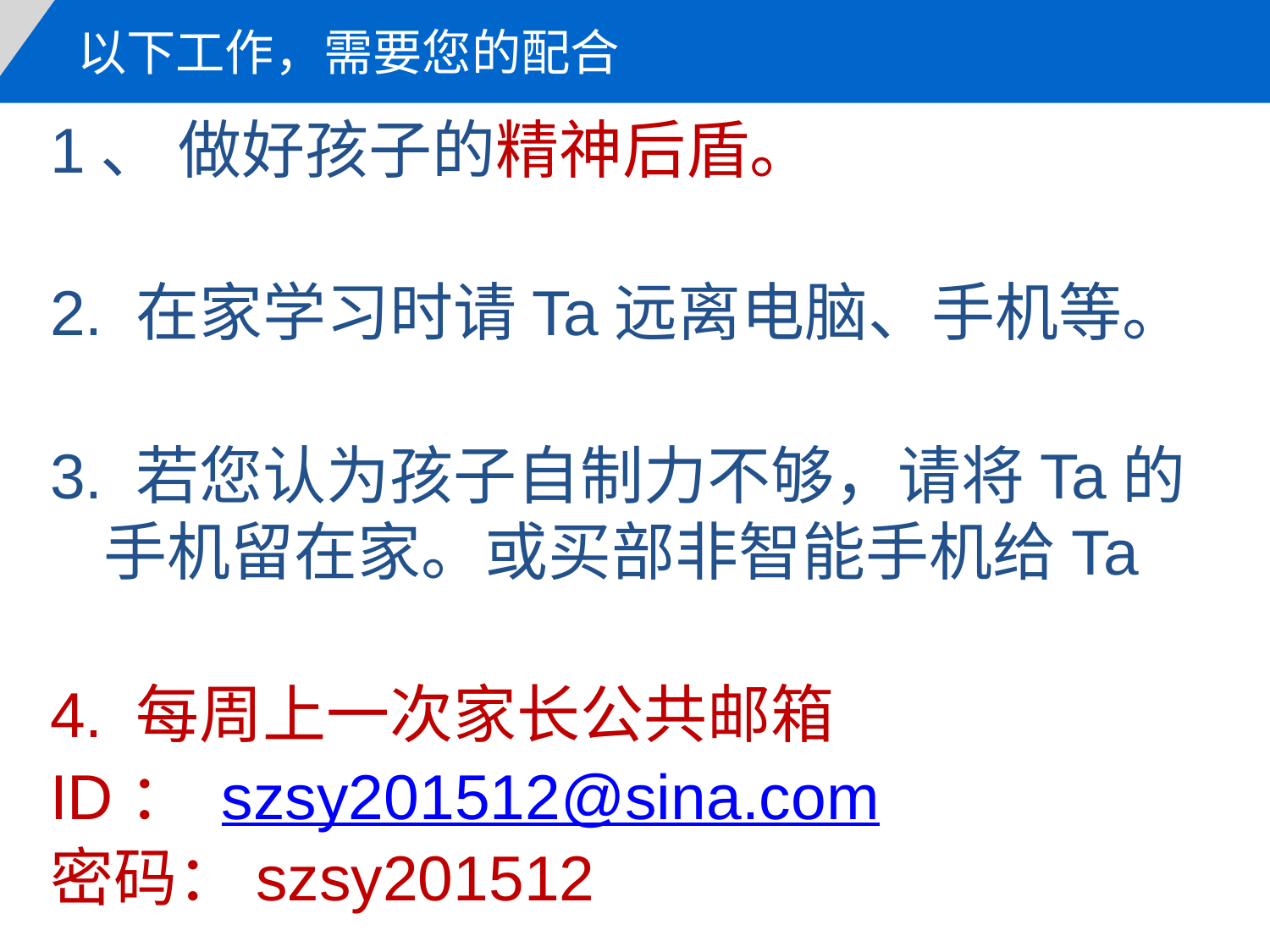

以下工作，需要您的配合
1、 做好孩子的精神后盾。

2. 在家学习时请Ta远离电脑、手机等。

3. 若您认为孩子自制力不够，请将Ta的手机留在家。或买部非智能手机给Ta

4. 每周上一次家长公共邮箱
ID： szsy201512@sina.com
密码：szsy201512